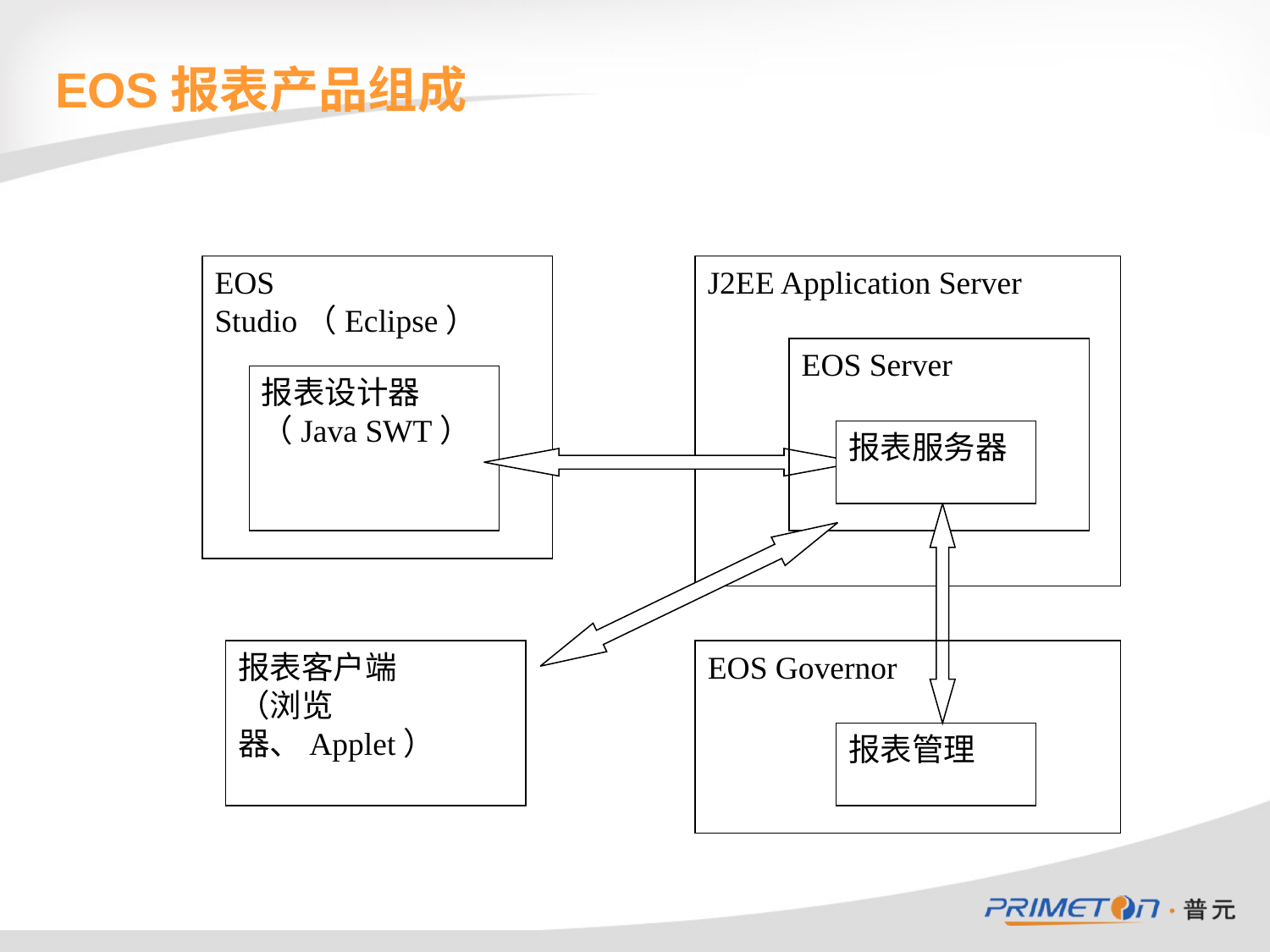

# EOS报表产品组成

EOS Studio（Eclipse）
J2EE Application Server
EOS Server
报表设计器
（Java SWT）
报表服务器

报表客户端
（浏览器、Applet）
EOS Governor
报表管理